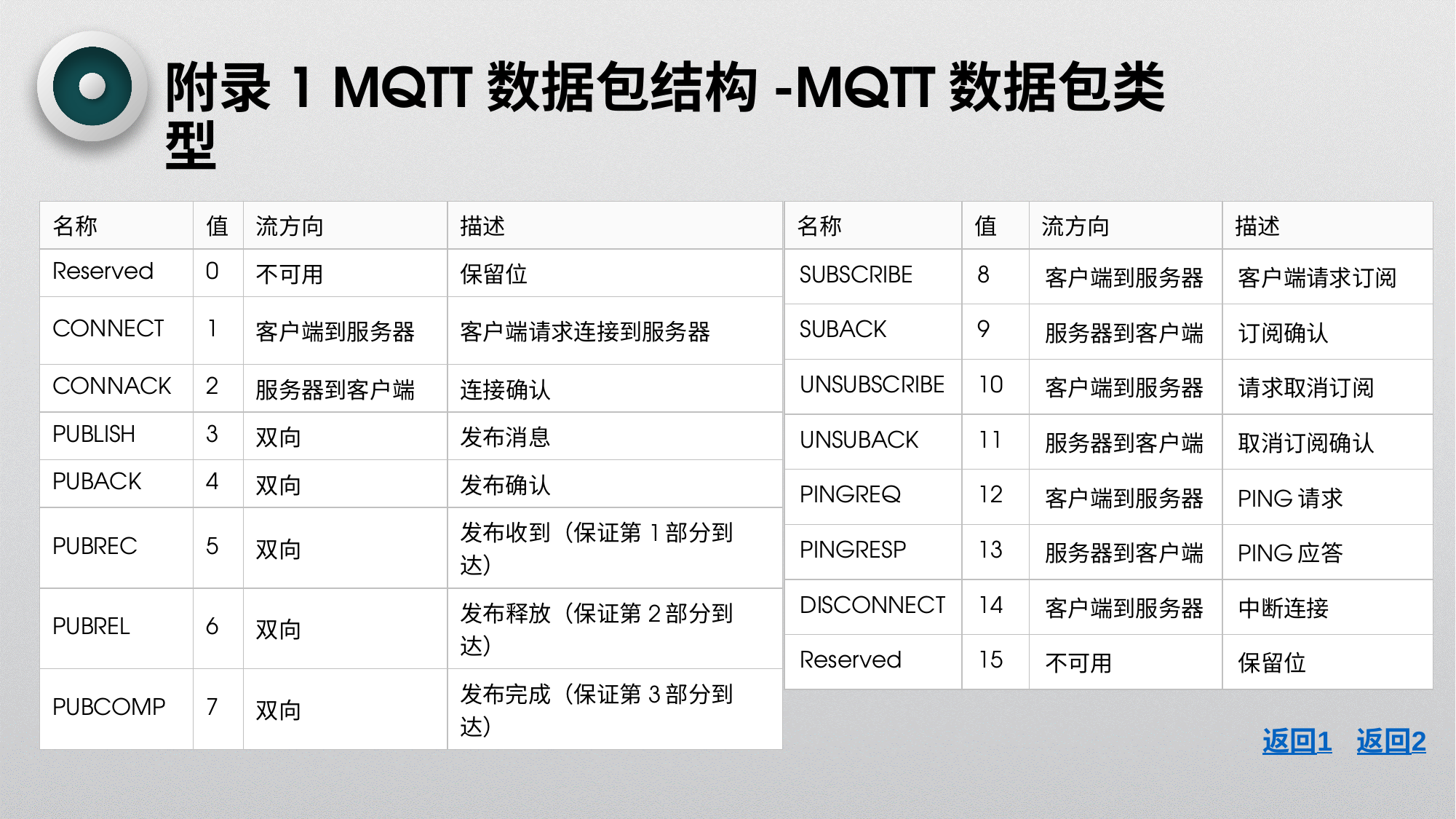

附录1 MQTT数据包结构-MQTT数据包类型
| 名称 | 值 | 流方向 | 描述 |
| --- | --- | --- | --- |
| Reserved | 0 | 不可用 | 保留位 |
| CONNECT | 1 | 客户端到服务器 | 客户端请求连接到服务器 |
| CONNACK | 2 | 服务器到客户端 | 连接确认 |
| PUBLISH | 3 | 双向 | 发布消息 |
| PUBACK | 4 | 双向 | 发布确认 |
| PUBREC | 5 | 双向 | 发布收到（保证第1部分到达） |
| PUBREL | 6 | 双向 | 发布释放（保证第2部分到达） |
| PUBCOMP | 7 | 双向 | 发布完成（保证第3部分到达） |
| 名称 | 值 | 流方向 | 描述 |
| --- | --- | --- | --- |
| SUBSCRIBE | 8 | 客户端到服务器 | 客户端请求订阅 |
| SUBACK | 9 | 服务器到客户端 | 订阅确认 |
| UNSUBSCRIBE | 10 | 客户端到服务器 | 请求取消订阅 |
| UNSUBACK | 11 | 服务器到客户端 | 取消订阅确认 |
| PINGREQ | 12 | 客户端到服务器 | PING请求 |
| PINGRESP | 13 | 服务器到客户端 | PING应答 |
| DISCONNECT | 14 | 客户端到服务器 | 中断连接 |
| Reserved | 15 | 不可用 | 保留位 |
返回1
返回2